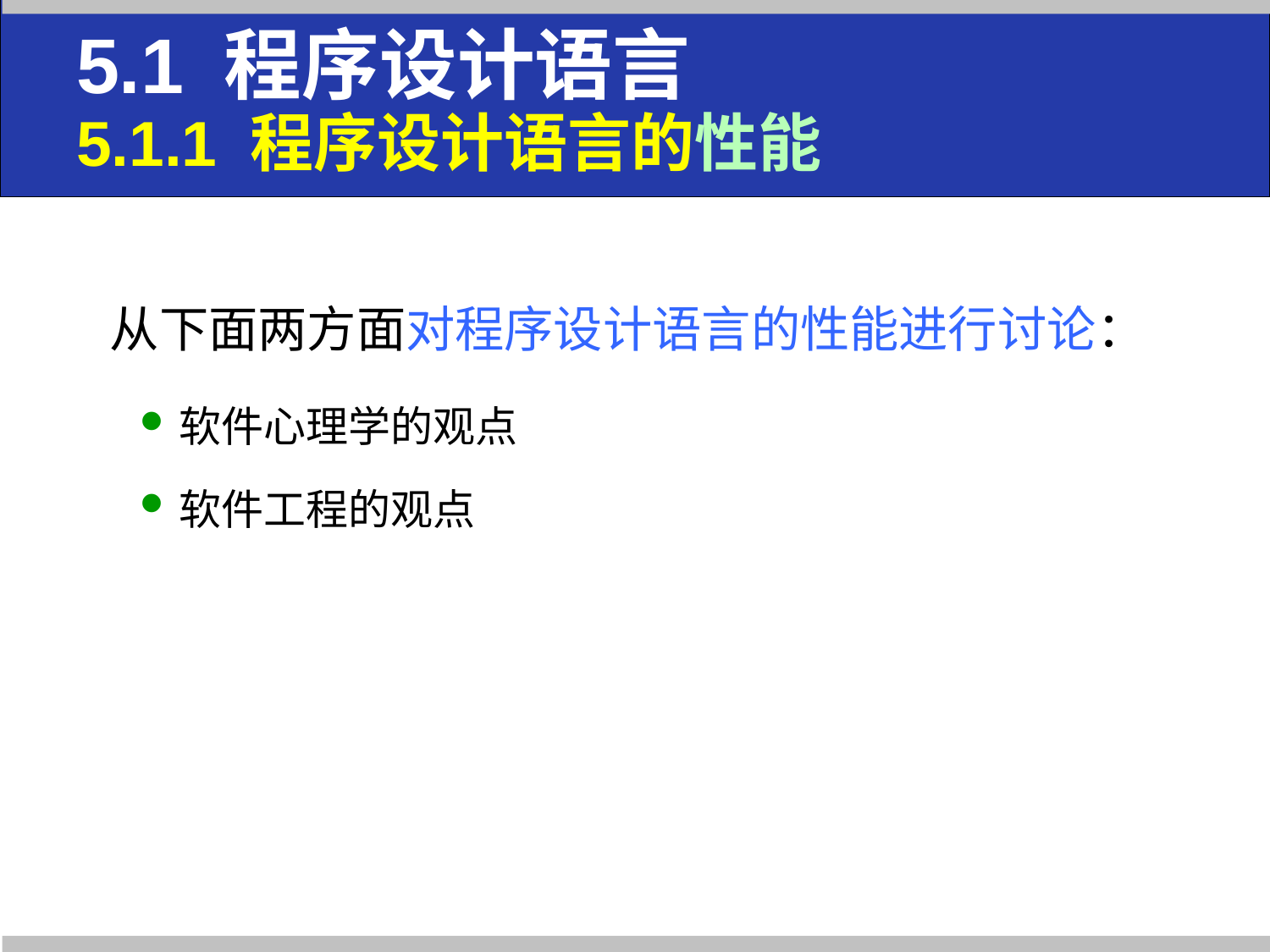

# 5.1 程序设计语言 5.1.1 程序设计语言的性能

  从下面两方面对程序设计语言的性能进行讨论：
软件心理学的观点
软件工程的观点

640